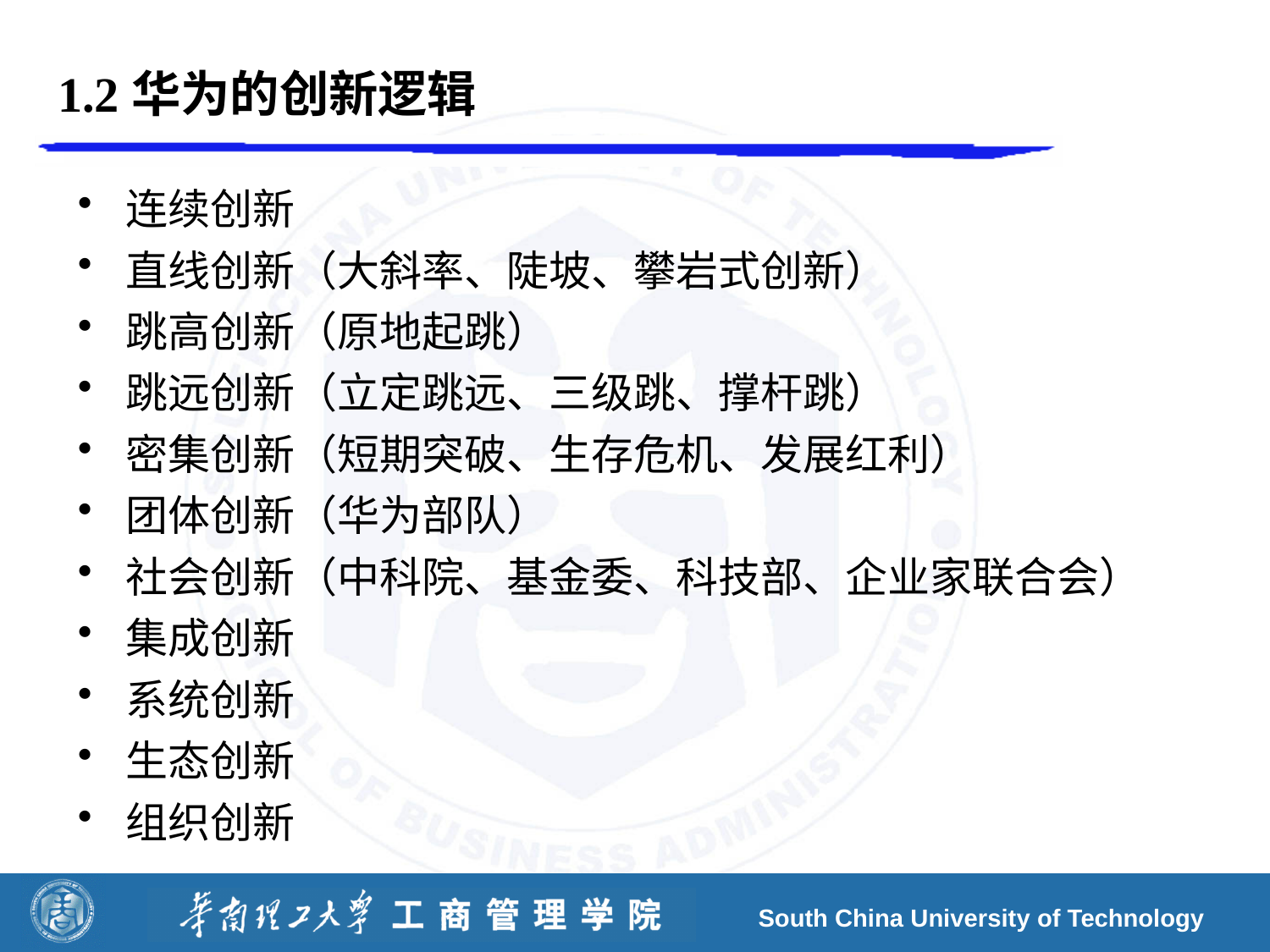

# 1.2华为的创新逻辑
连续创新
直线创新（大斜率、陡坡、攀岩式创新）
跳高创新（原地起跳）
跳远创新（立定跳远、三级跳、撑杆跳）
密集创新（短期突破、生存危机、发展红利）
团体创新（华为部队）
社会创新（中科院、基金委、科技部、企业家联合会）
集成创新
系统创新
生态创新
组织创新

South China University of Technology